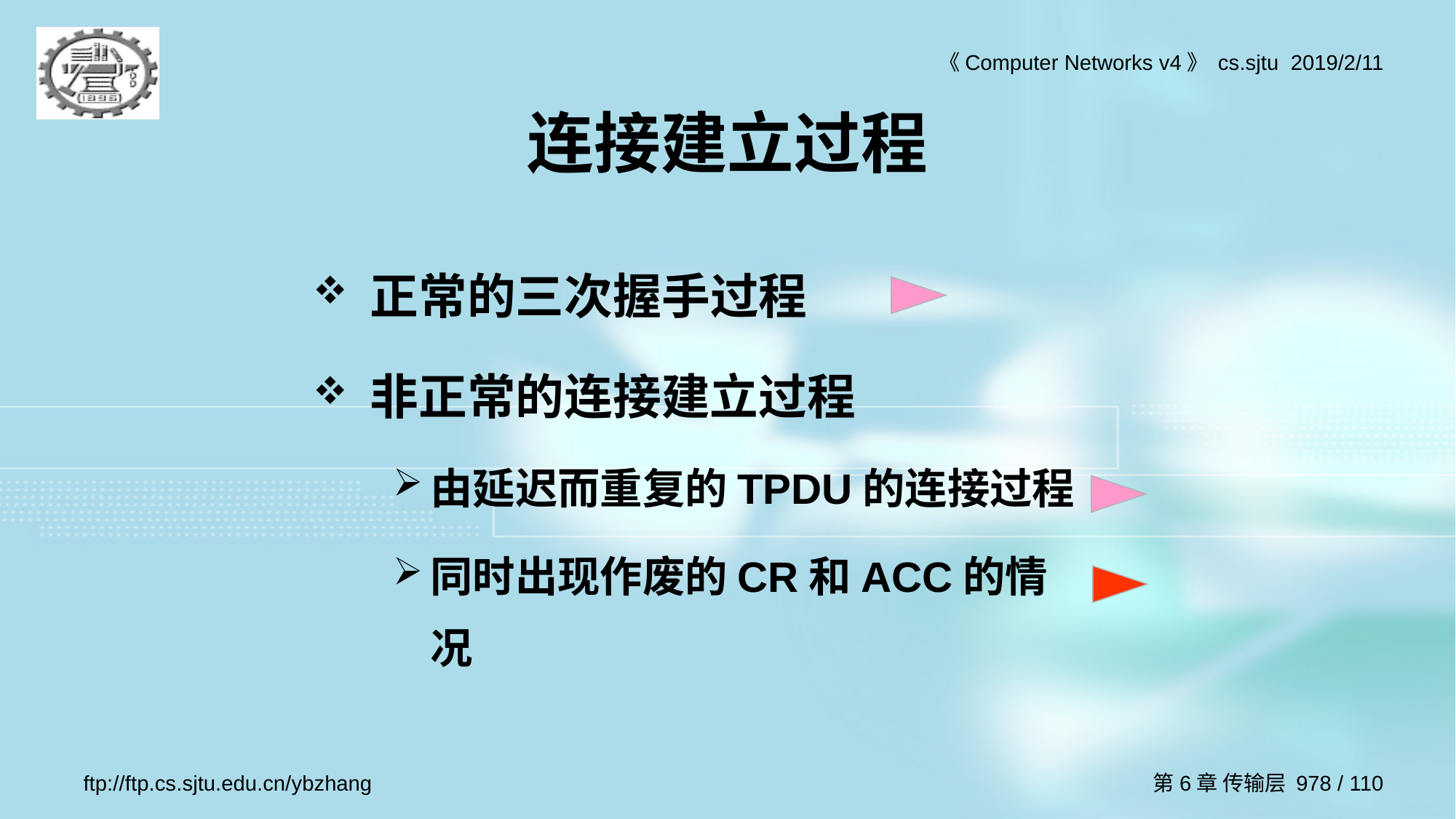

# 连接建立过程
正常的三次握手过程
非正常的连接建立过程
由延迟而重复的TPDU的连接过程
同时出现作废的CR和ACC的情况